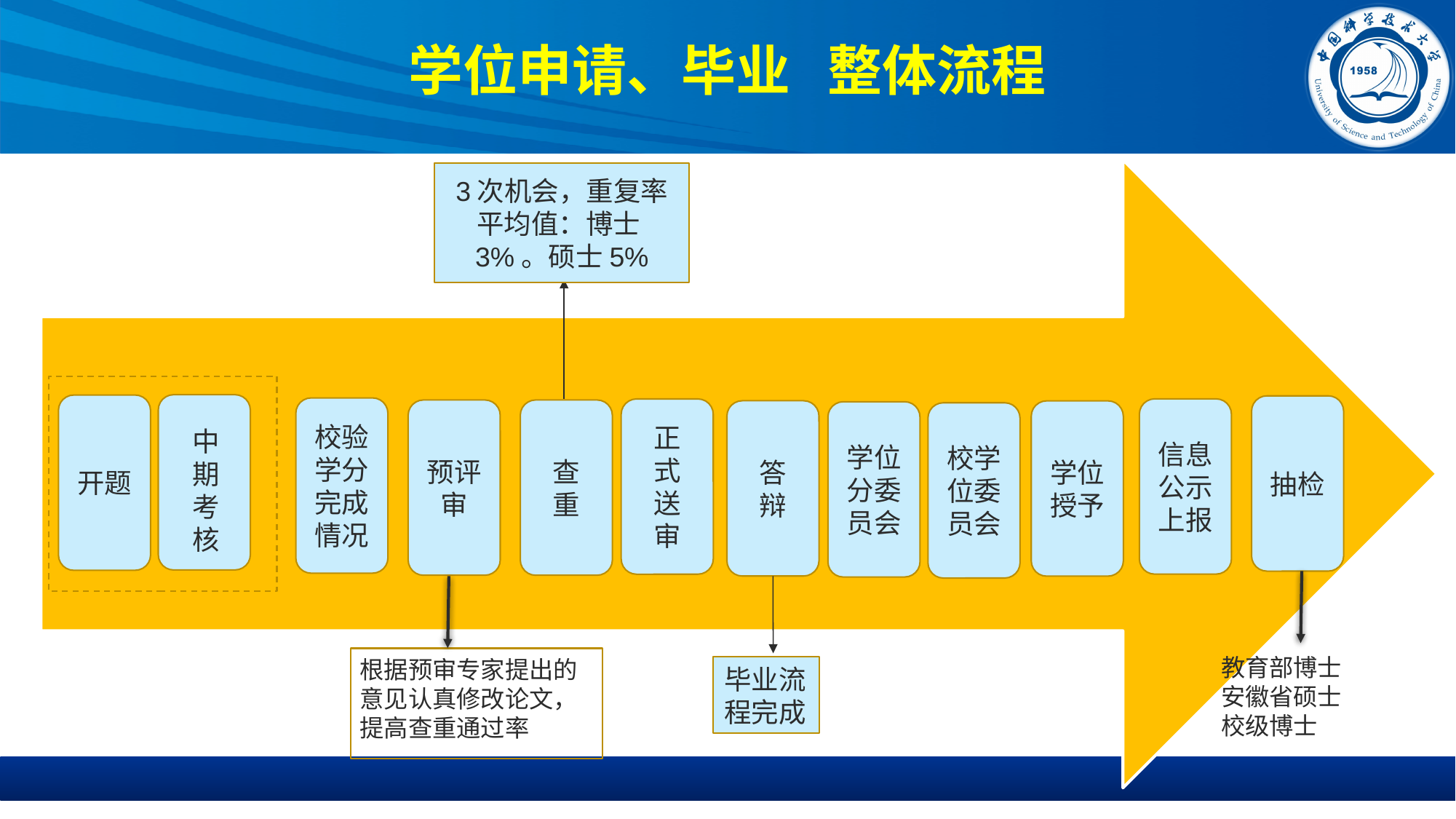

# 学位申请、毕业   整体流程

3次机会，重复率平均值：博士  3%。硕士5%

开题
抽检
校验学分完成情况
信息公示上报
正
式
送
审
预评审
查
重
答
辩
学位授予
学位分委员会
校学位委员会
中期考核
教育部博士
安徽省硕士
校级博士

根据预审专家提出的意见认真修改论文，提高查重通过率
毕业流程完成